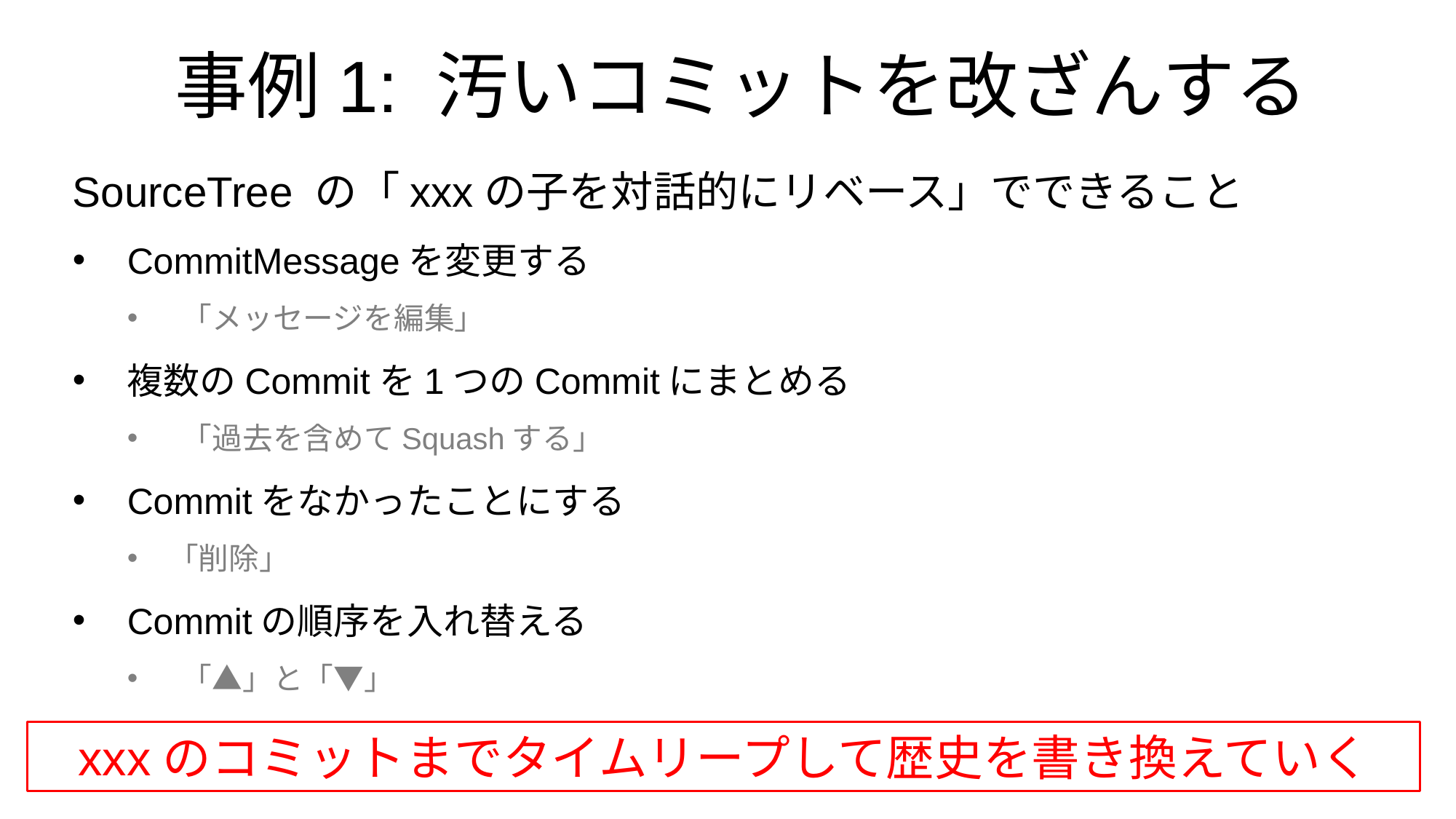

事例1: 汚いコミットを改ざんする
SourceTree の「xxxの子を対話的にリベース」でできること
CommitMessageを変更する
「メッセージを編集」
複数のCommitを1つのCommitにまとめる
「過去を含めてSquashする」
Commitをなかったことにする
「削除」
Commitの順序を入れ替える
「▲」と「▼」
xxxのコミットまでタイムリープして歴史を書き換えていく